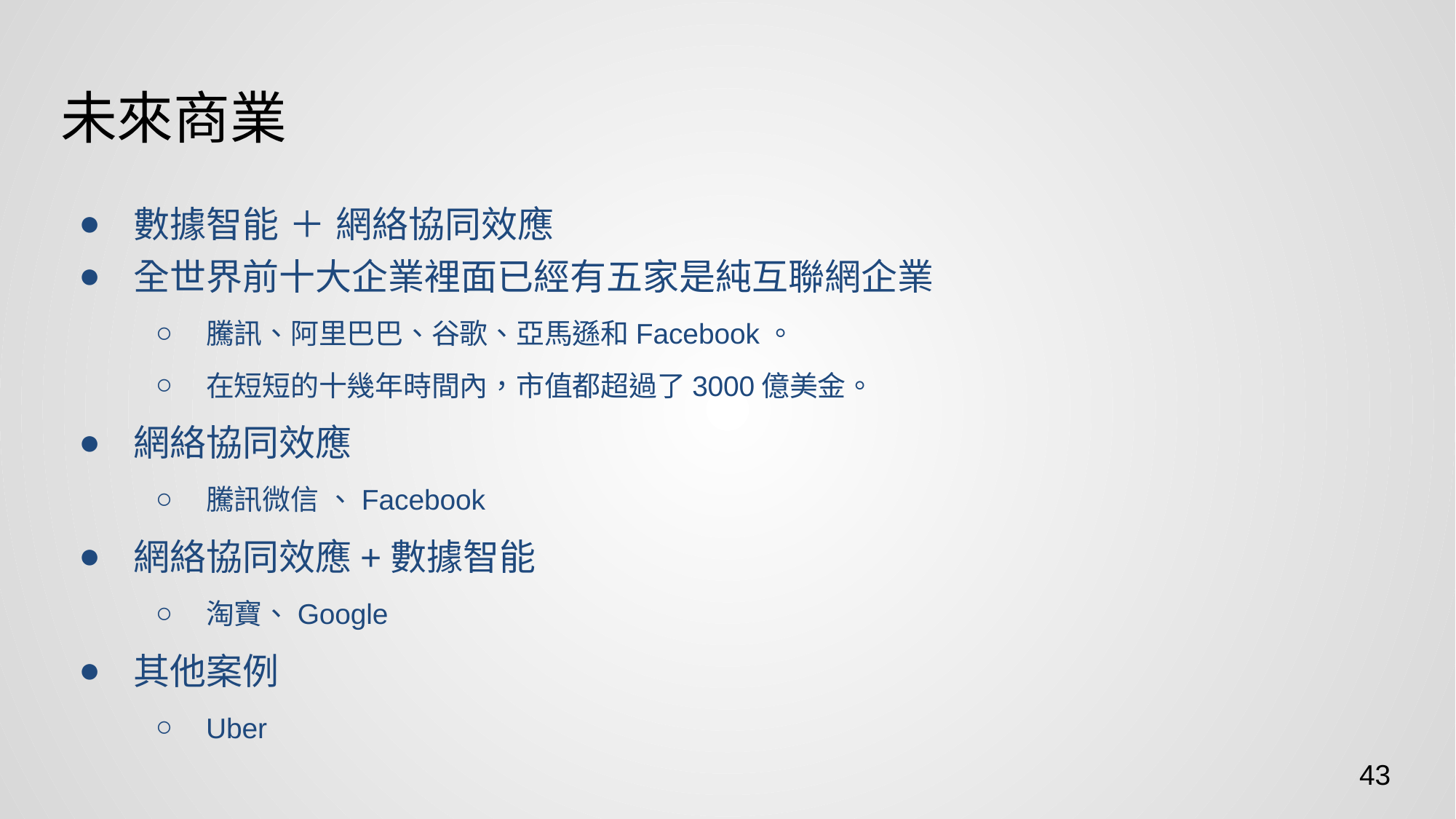

# 未來商業
數據智能 ＋ 網絡協同效應
全世界前十大企業裡面已經有五家是純互聯網企業
騰訊、阿里巴巴、谷歌、亞馬遜和Facebook。
在短短的十幾年時間內，市值都超過了3000億美金。
網絡協同效應
騰訊微信 、Facebook
網絡協同效應+數據智能
淘寶、Google
其他案例
Uber

43